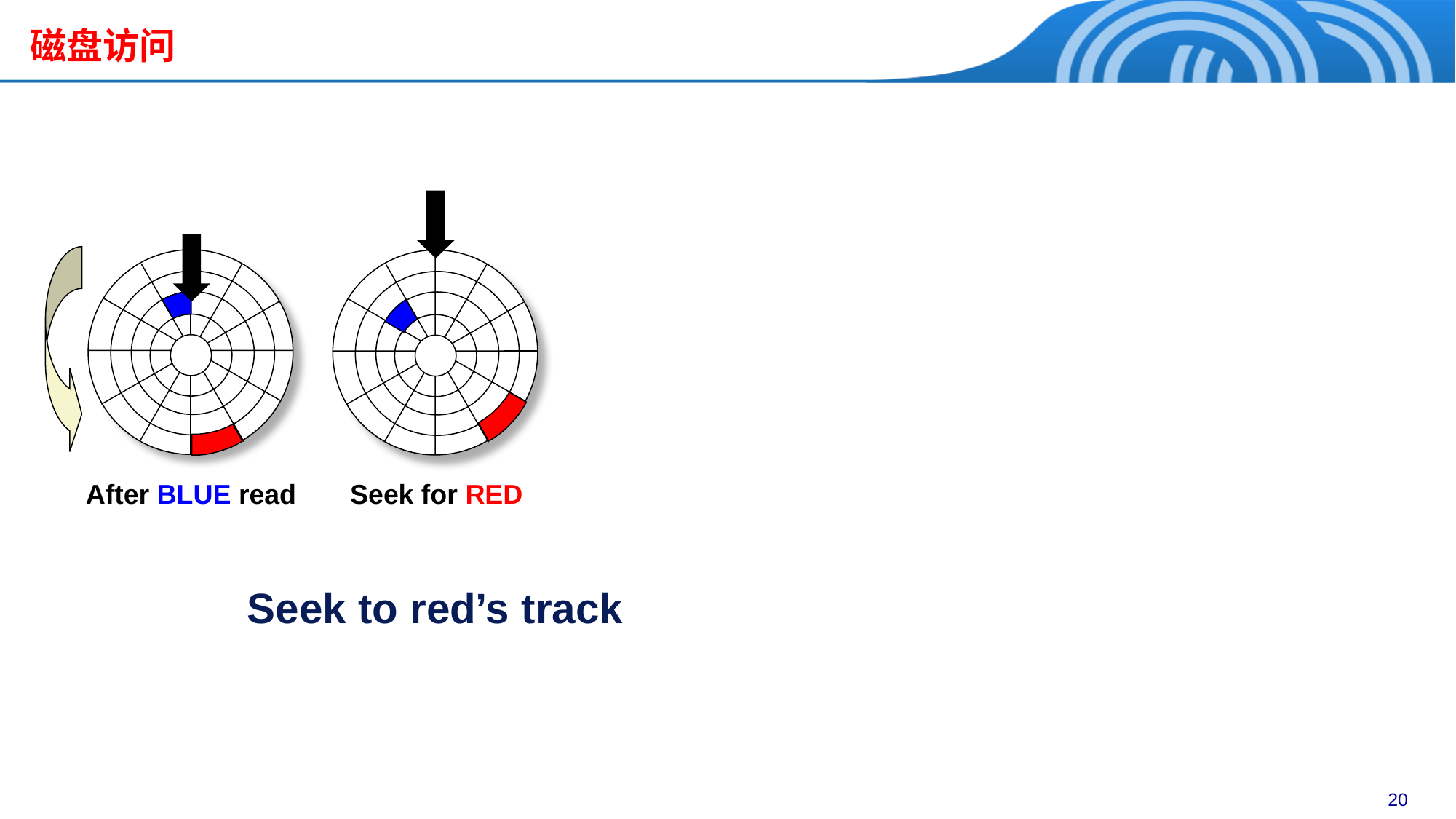

# 磁盘访问

After BLUE read
Seek for RED
Seek to red’s track